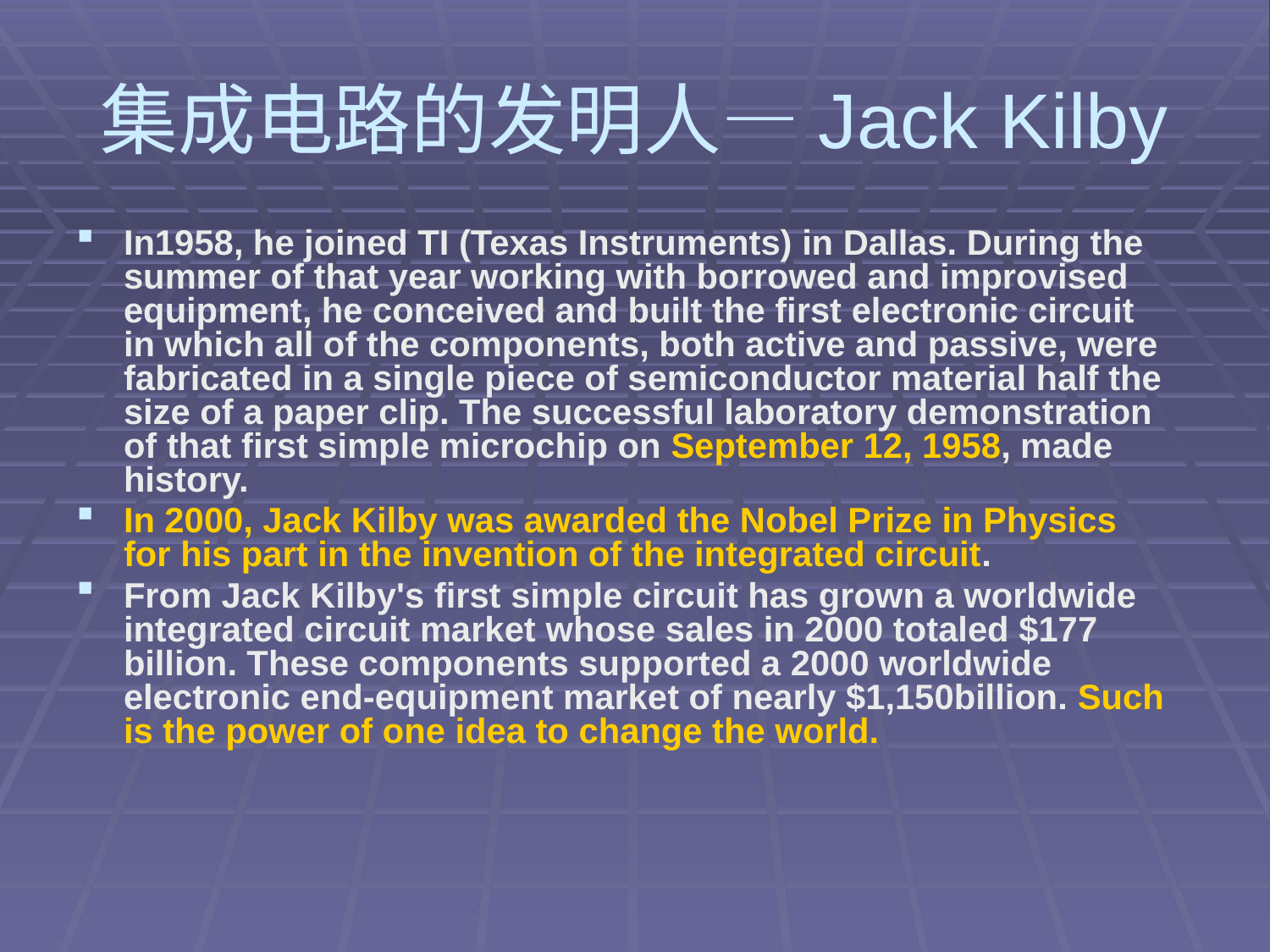

# 集成电路的发明人—Jack Kilby
In1958, he joined TI (Texas Instruments) in Dallas. During the summer of that year working with borrowed and improvised equipment, he conceived and built the first electronic circuit in which all of the components, both active and passive, were fabricated in a single piece of semiconductor material half the size of a paper clip. The successful laboratory demonstration of that first simple microchip on September 12, 1958, made history.
In 2000, Jack Kilby was awarded the Nobel Prize in Physics for his part in the invention of the integrated circuit.
From Jack Kilby's first simple circuit has grown a worldwide integrated circuit market whose sales in 2000 totaled $177 billion. These components supported a 2000 worldwide electronic end-equipment market of nearly $1,150billion. Such is the power of one idea to change the world.